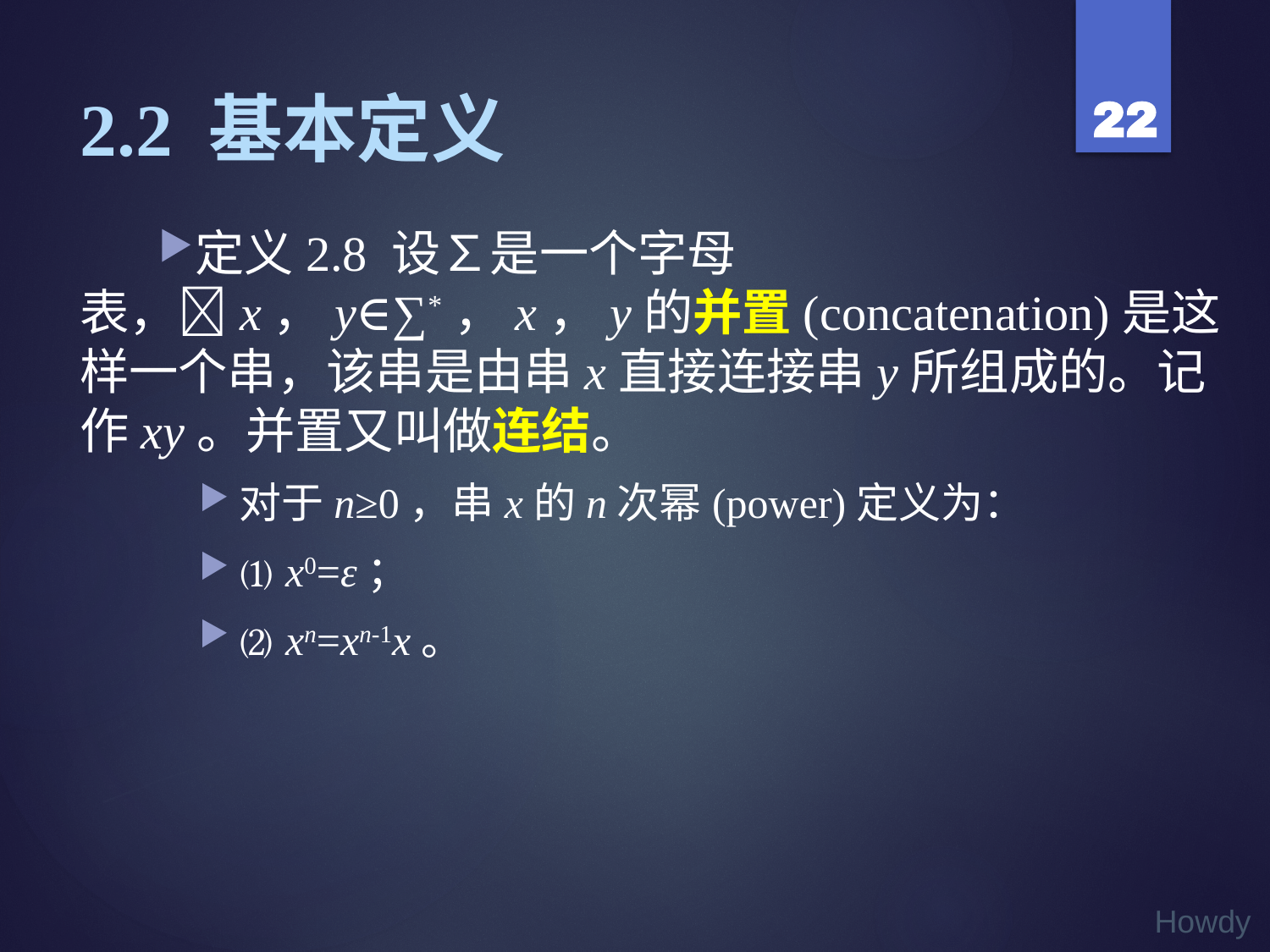

# 2.2 基本定义
定义2.8 设∑是一个字母表，∀x，y∈∑*，x，y的并置(concatenation)是这样一个串，该串是由串x直接连接串y所组成的。记作xy。并置又叫做连结。
对于n≥0，串x的n次幂(power)定义为：
⑴ x0=ε；
⑵ xn=xn-1x。